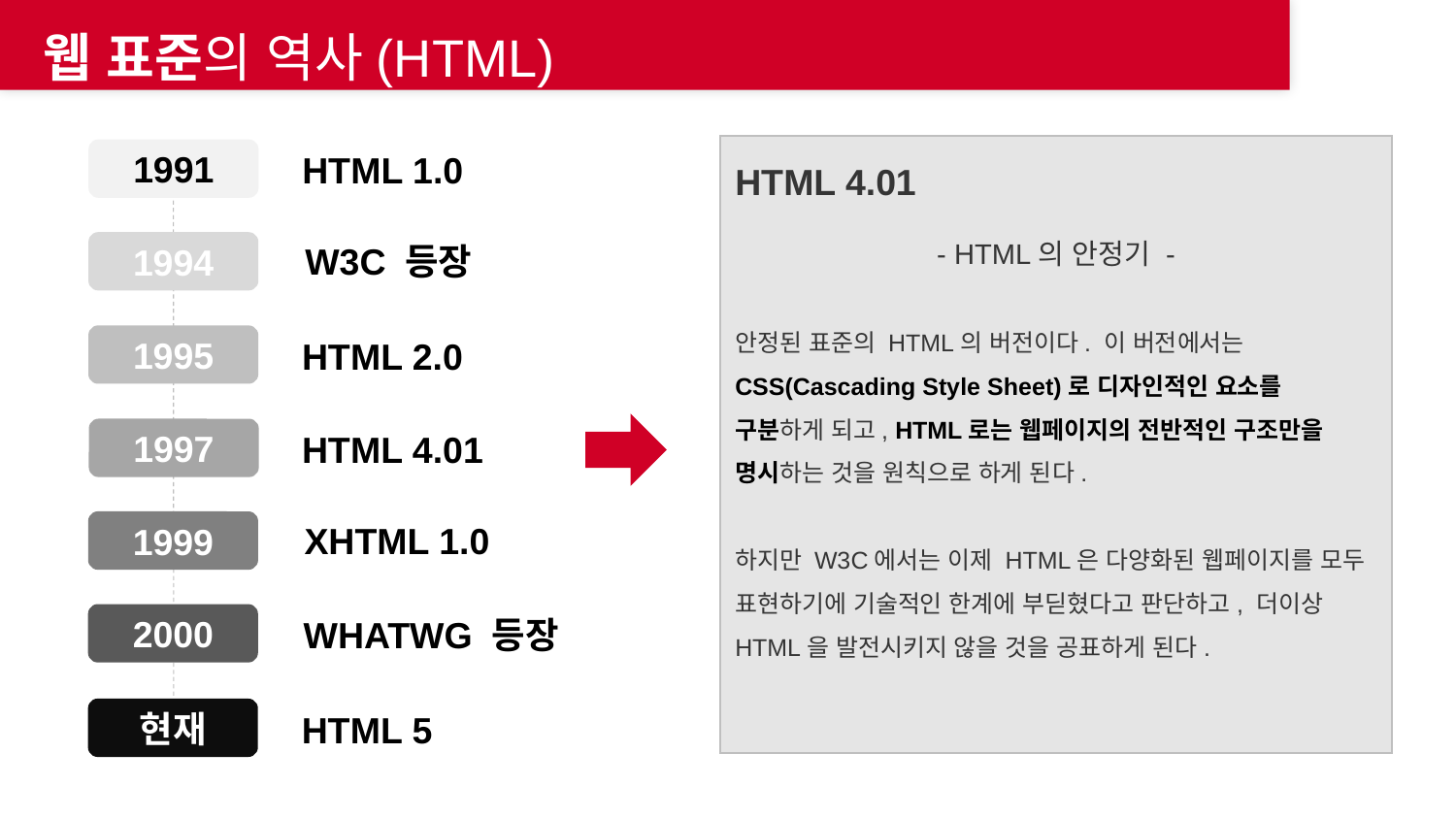

웹 표준의 역사(HTML)

HTML 4.01

- HTML의 안정기 -

안정된 표준의 HTML의 버전이다. 이 버전에서는 CSS(Cascading Style Sheet)로 디자인적인 요소를 구분하게 되고, HTML로는 웹페이지의 전반적인 구조만을 명시하는 것을 원칙으로 하게 된다.

하지만 W3C에서는 이제 HTML은 다양화된 웹페이지를 모두 표현하기에 기술적인 한계에 부딛혔다고 판단하고, 더이상 HTML을 발전시키지 않을 것을 공표하게 된다.

1991
HTML 1.0
1994
W3C 등장
1995
HTML 2.0

1997
HTML 4.01
XHTML 1.0
1999
2000
WHATWG 등장
현재
HTML 5